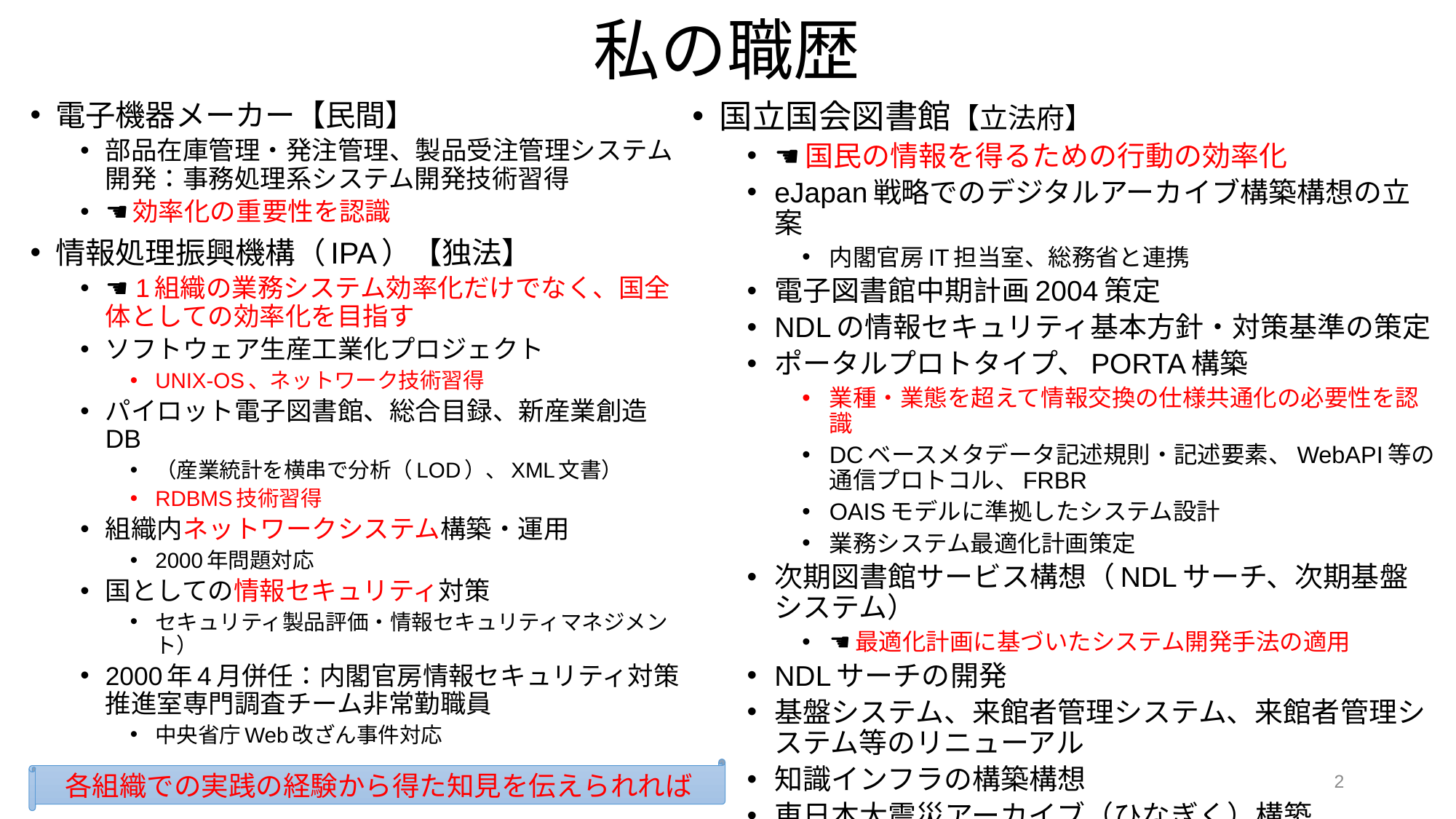

# 私の職歴
電子機器メーカー【民間】
部品在庫管理・発注管理、製品受注管理システム開発：事務処理系システム開発技術習得
☚効率化の重要性を認識
情報処理振興機構（IPA）【独法】
☚ 1組織の業務システム効率化だけでなく、国全体としての効率化を目指す
ソフトウェア生産工業化プロジェクト
UNIX-OS、ネットワーク技術習得
パイロット電子図書館、総合目録、新産業創造DB
（産業統計を横串で分析（LOD）、XML文書）
RDBMS技術習得
組織内ネットワークシステム構築・運用
2000年問題対応
国としての情報セキュリティ対策
セキュリティ製品評価・情報セキュリティマネジメント）
2000年4月併任：内閣官房情報セキュリティ対策推進室専門調査チーム非常勤職員
中央省庁Web改ざん事件対応

国立国会図書館【立法府】
☚国民の情報を得るための行動の効率化
eJapan戦略でのデジタルアーカイブ構築構想の立案
内閣官房IT担当室、総務省と連携
電子図書館中期計画2004策定
NDLの情報セキュリティ基本方針・対策基準の策定
ポータルプロトタイプ、PORTA構築
業種・業態を超えて情報交換の仕様共通化の必要性を認識
DCベースメタデータ記述規則・記述要素、WebAPI等の通信プロトコル、FRBR
OAISモデルに準拠したシステム設計
業務システム最適化計画策定
次期図書館サービス構想（NDLサーチ、次期基盤システム）
☚最適化計画に基づいたシステム開発手法の適用
NDLサーチの開発
基盤システム、来館者管理システム、来館者管理システム等のリニューアル
知識インフラの構築構想
東日本大震災アーカイブ（ひなぎく）構築
知識インフラ構築の先行事例
文化資産のナショナルアーカイブを構想
各組織での実践の経験から得た知見を伝えられれば

2